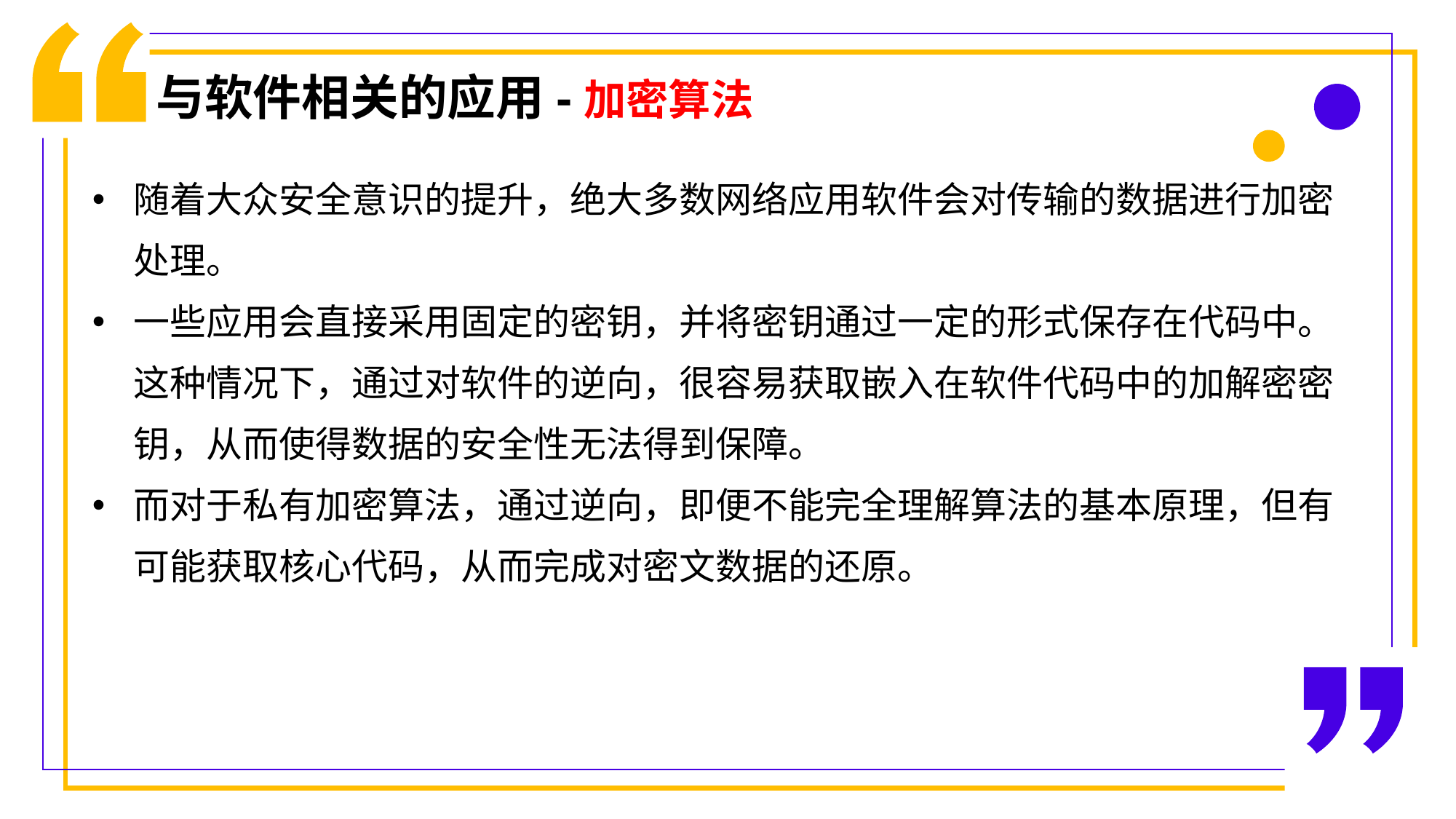

与软件相关的应用-加密算法

随着大众安全意识的提升，绝大多数网络应用软件会对传输的数据进行加密处理。
一些应用会直接采用固定的密钥，并将密钥通过一定的形式保存在代码中。这种情况下，通过对软件的逆向，很容易获取嵌入在软件代码中的加解密密钥，从而使得数据的安全性无法得到保障。
而对于私有加密算法，通过逆向，即便不能完全理解算法的基本原理，但有可能获取核心代码，从而完成对密文数据的还原。